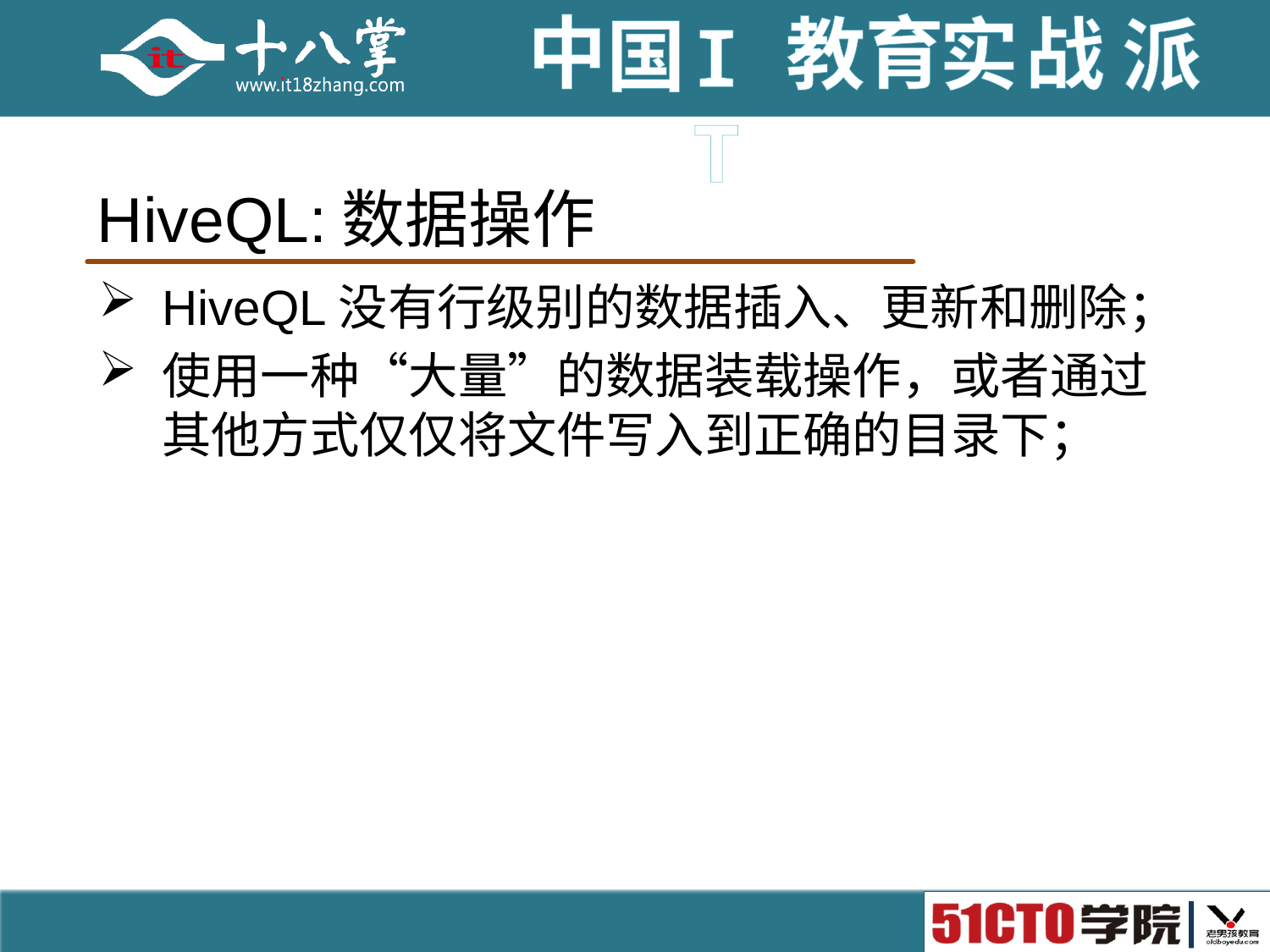

# HiveQL:数据操作
HiveQL没有行级别的数据插入、更新和删除；
使用一种“大量”的数据装载操作，或者通过其他方式仅仅将文件写入到正确的目录下；